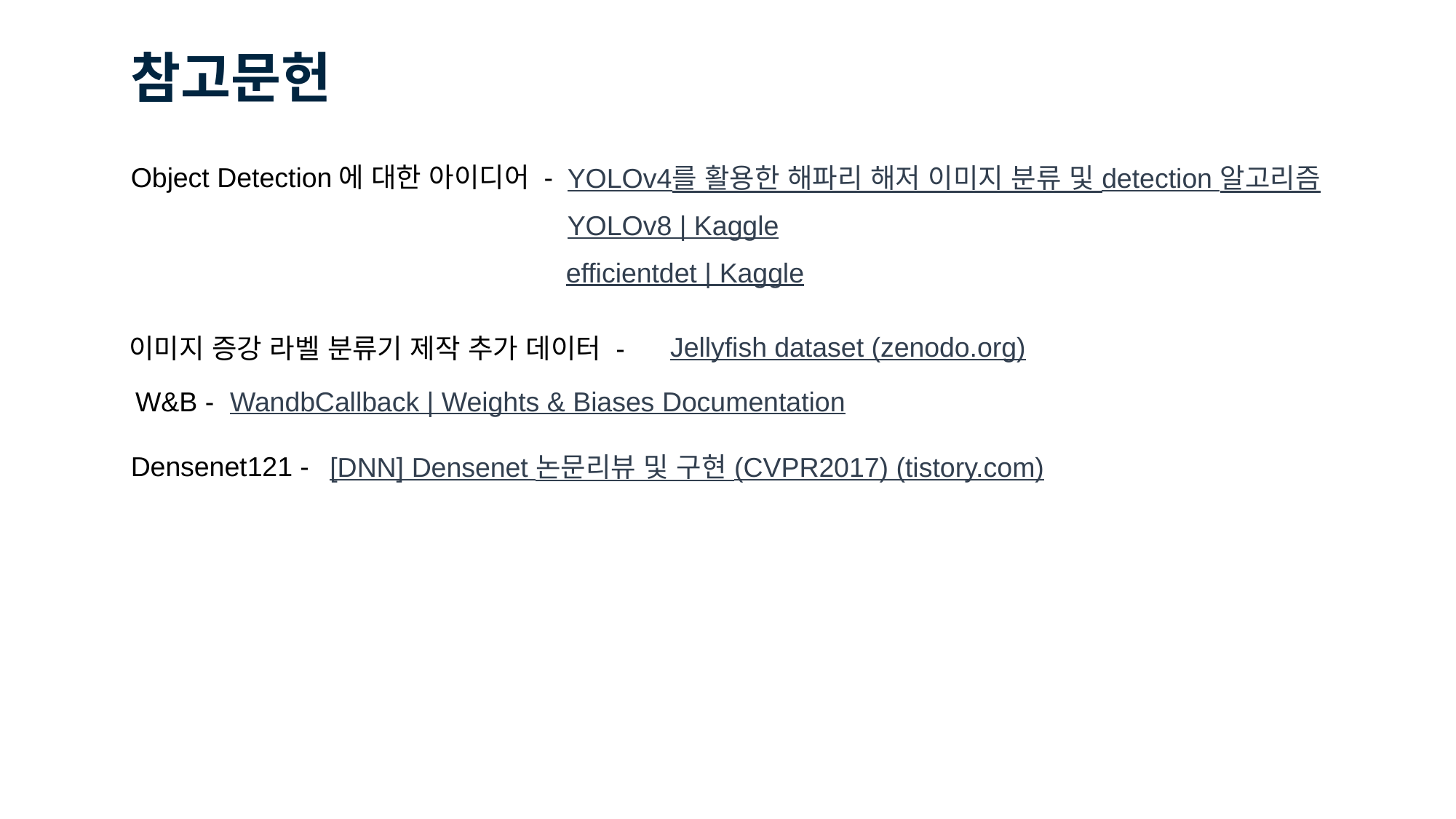

참고문헌
Object Detection에 대한 아이디어 -
YOLOv4를 활용한 해파리 해저 이미지 분류 및 detection 알고리즘
YOLOv8 | Kaggle
efficientdet | Kaggle
Jellyfish dataset (zenodo.org)
이미지 증강 라벨 분류기 제작 추가 데이터 -
W&B -
WandbCallback | Weights & Biases Documentation
Densenet121 -
[DNN] Densenet 논문리뷰 및 구현 (CVPR2017) (tistory.com)